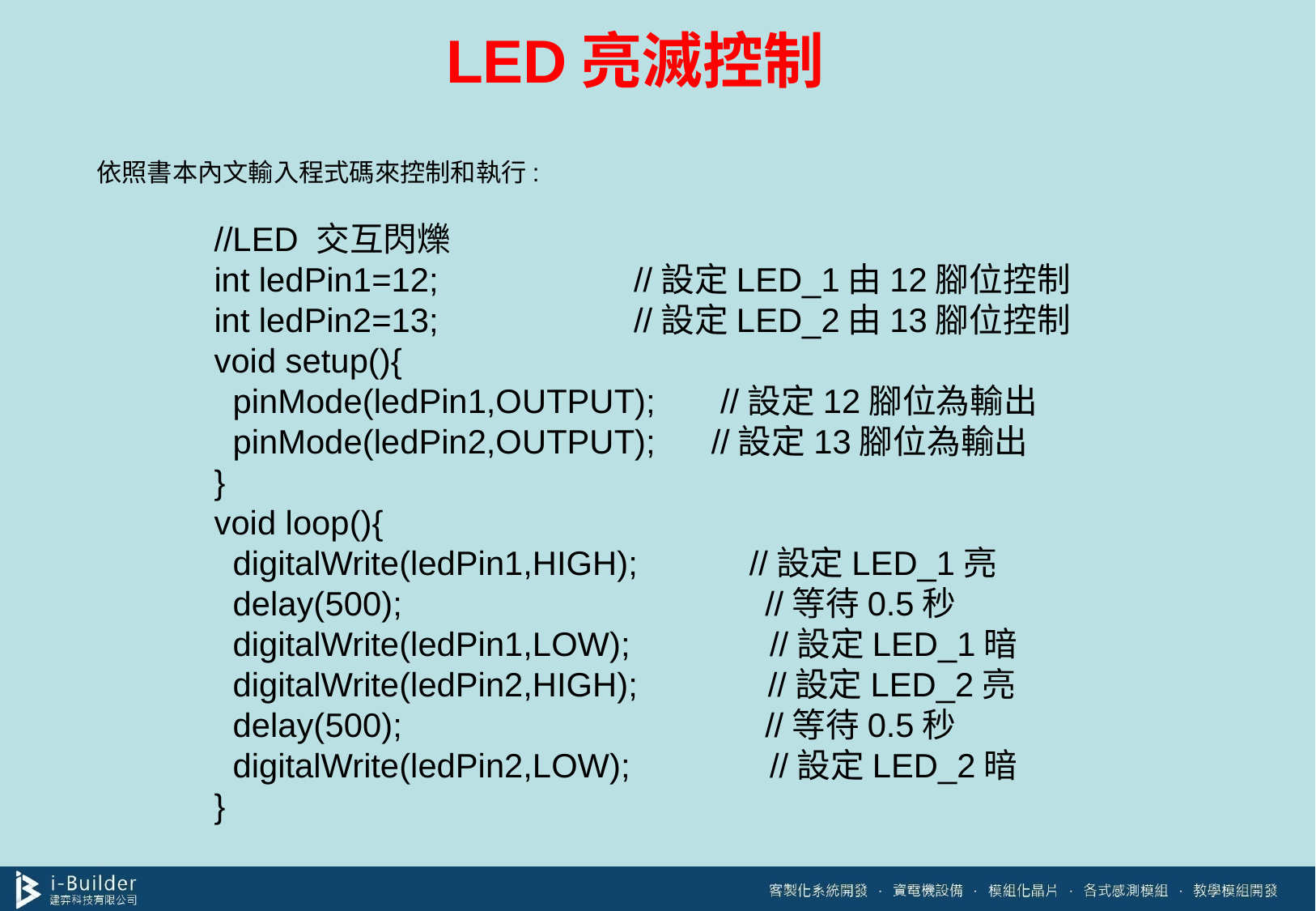

# LED亮滅控制
依照書本內文輸入程式碼來控制和執行:
//LED 交互閃爍
int ledPin1=12;                     //設定LED_1由12腳位控制
int ledPin2=13;                     //設定LED_2由13腳位控制
void setup(){
  pinMode(ledPin1,OUTPUT);       //設定12腳位為輸出
  pinMode(ledPin2,OUTPUT);      //設定13腳位為輸出
}
void loop(){
  digitalWrite(ledPin1,HIGH);            //設定LED_1亮
  delay(500);                                       //等待0.5秒
  digitalWrite(ledPin1,LOW);               //設定LED_1暗
  digitalWrite(ledPin2,HIGH);              //設定LED_2亮
  delay(500);                                       //等待0.5秒
  digitalWrite(ledPin2,LOW);               //設定LED_2暗
}